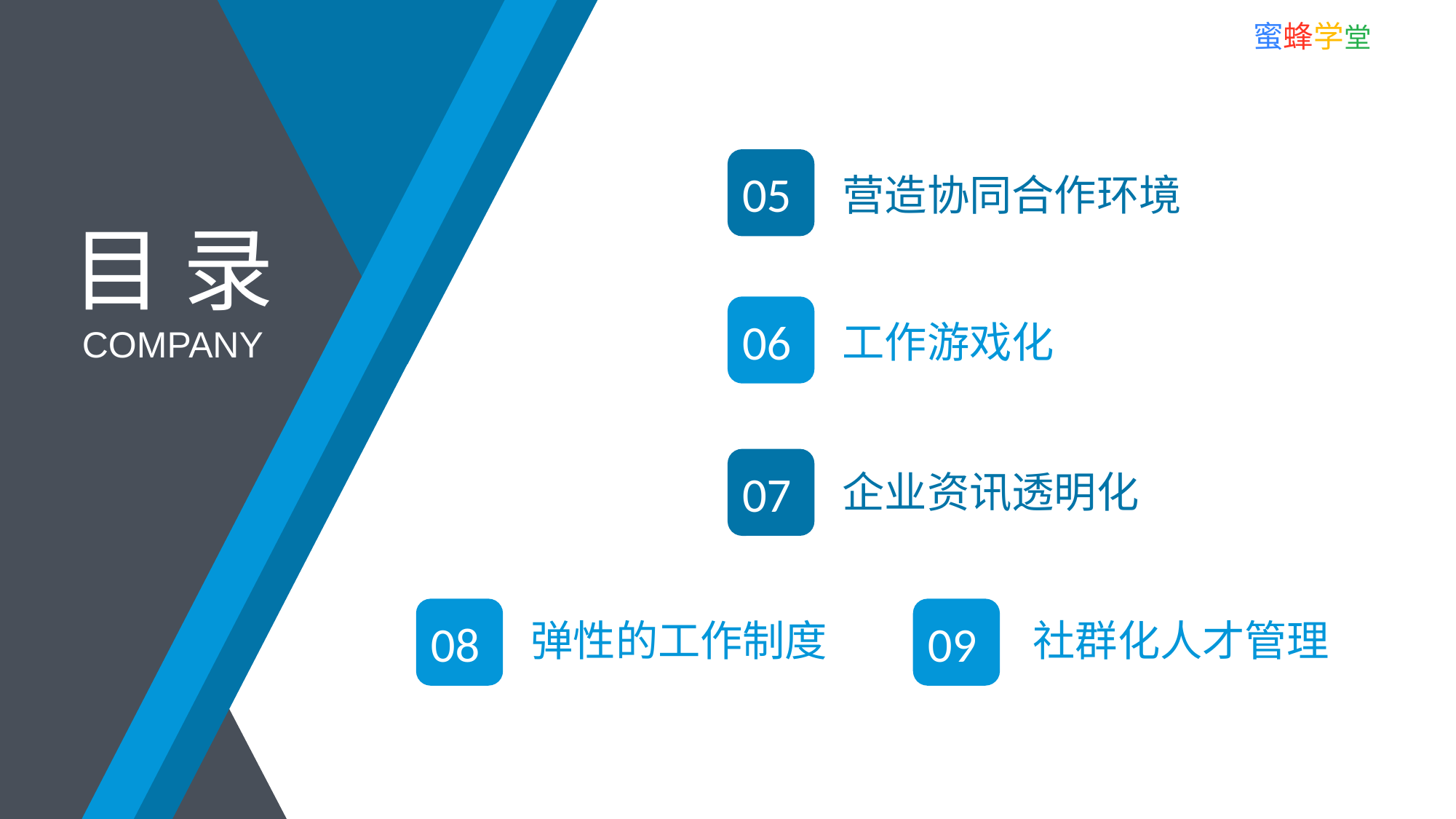

05
营造协同合作环境
目 录
COMPANY

06
工作游戏化

07
企业资讯透明化

08
09
弹性的工作制度
社群化人才管理